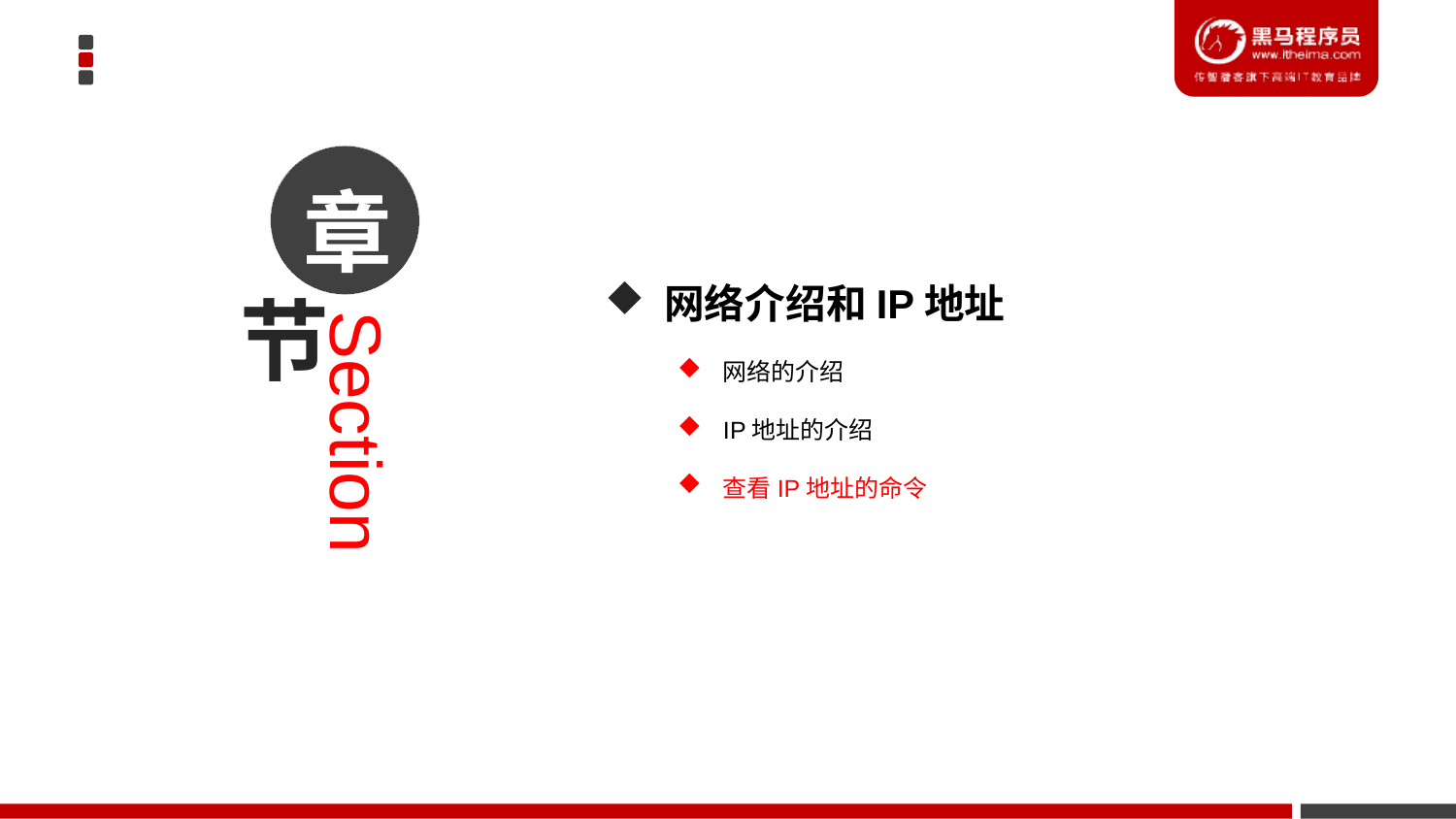

章
 网络介绍和IP地址
网络的介绍
IP地址的介绍
查看IP地址的命令

节
Section